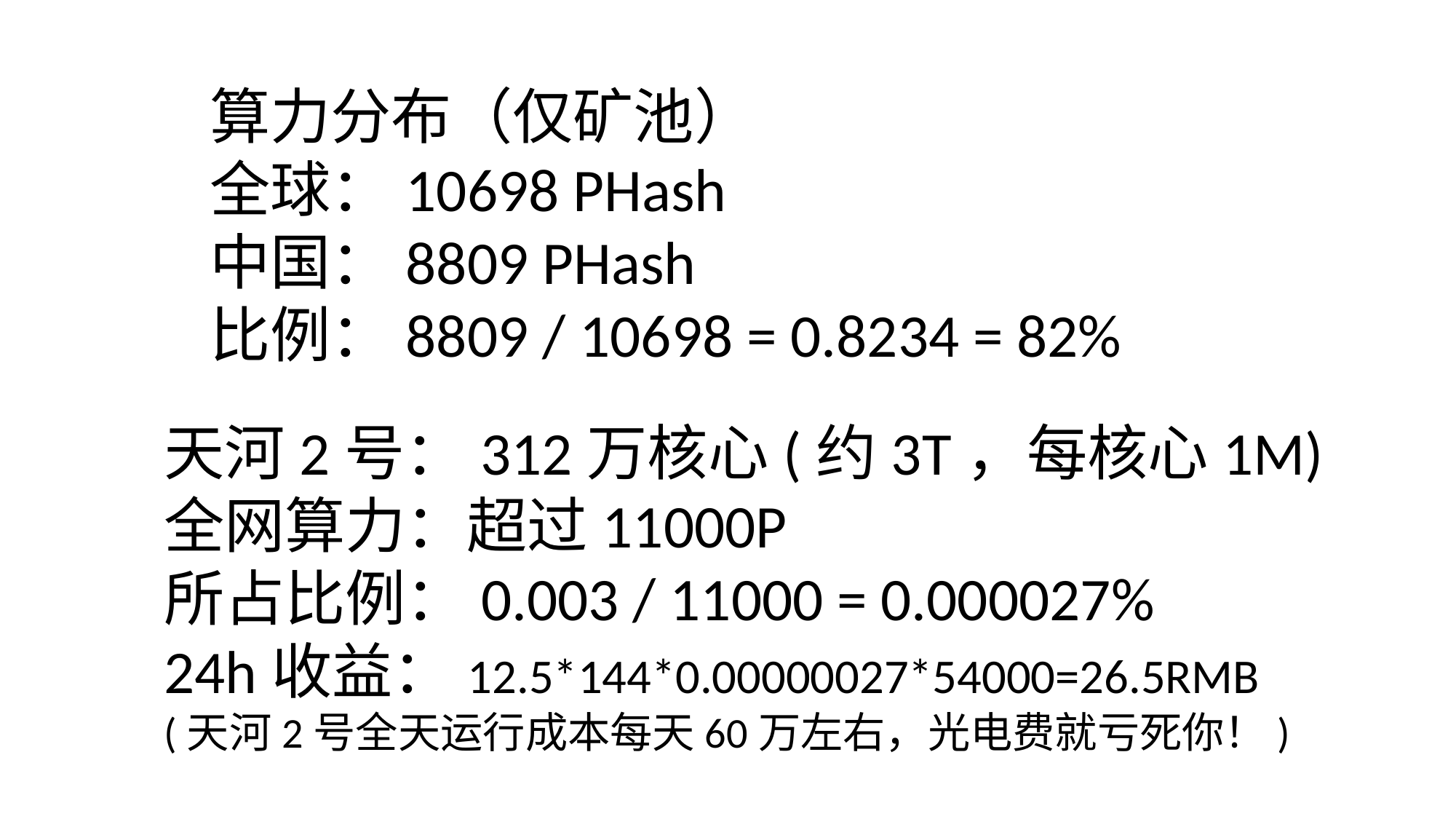

算力分布（仅矿池）
全球：10698 PHash
中国：8809 PHash
比例：8809 / 10698 = 0.8234 = 82%
天河2号：312万核心(约3T，每核心1M)
全网算力：超过11000P
所占比例：0.003 / 11000 = 0.000027%
24h收益：12.5*144*0.00000027*54000=26.5RMB
(天河2号全天运行成本每天60万左右，光电费就亏死你！)